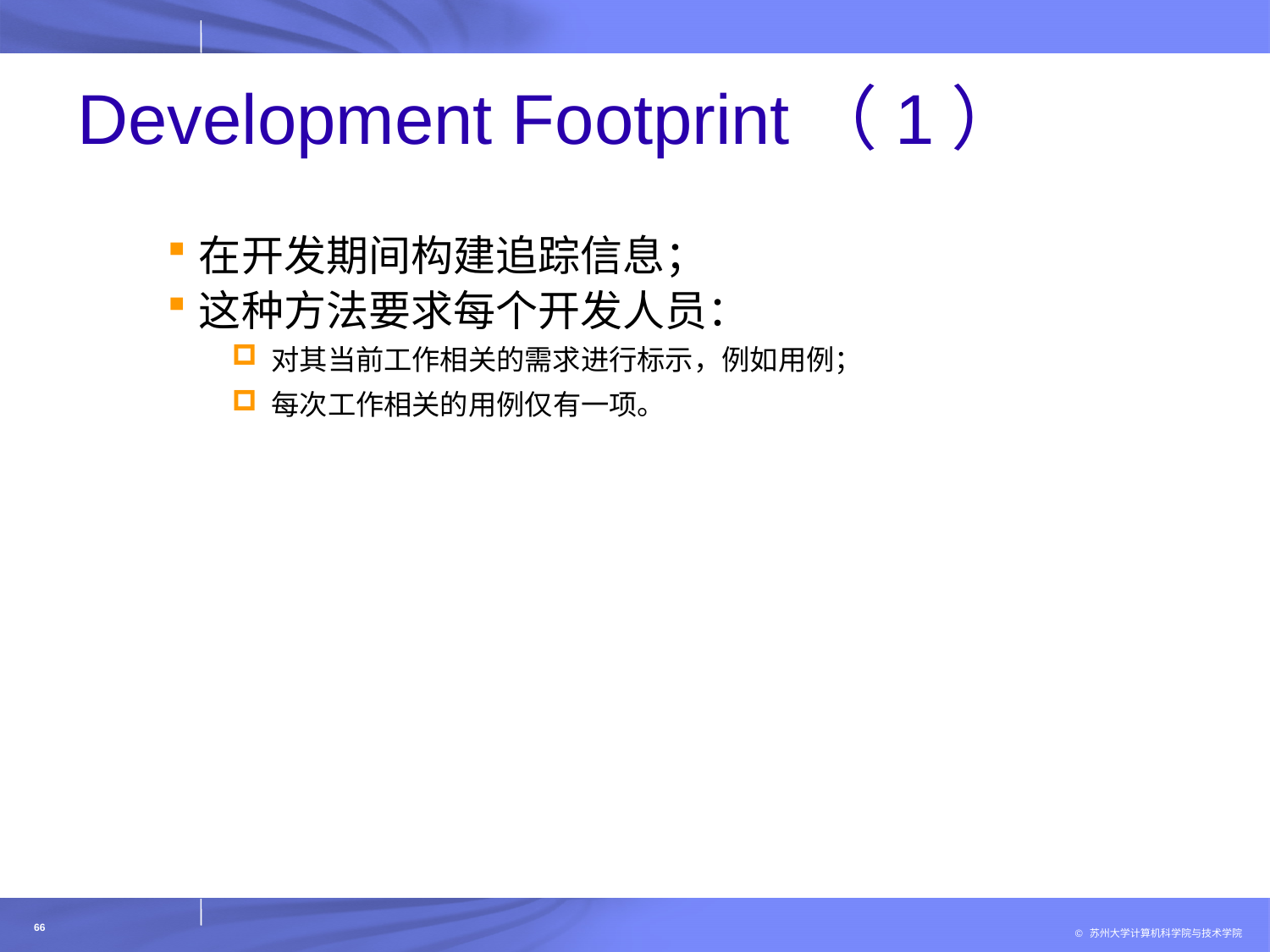

# Development Footprint（1）
在开发期间构建追踪信息；
这种方法要求每个开发人员：
对其当前工作相关的需求进行标示，例如用例；
每次工作相关的用例仅有一项。

66